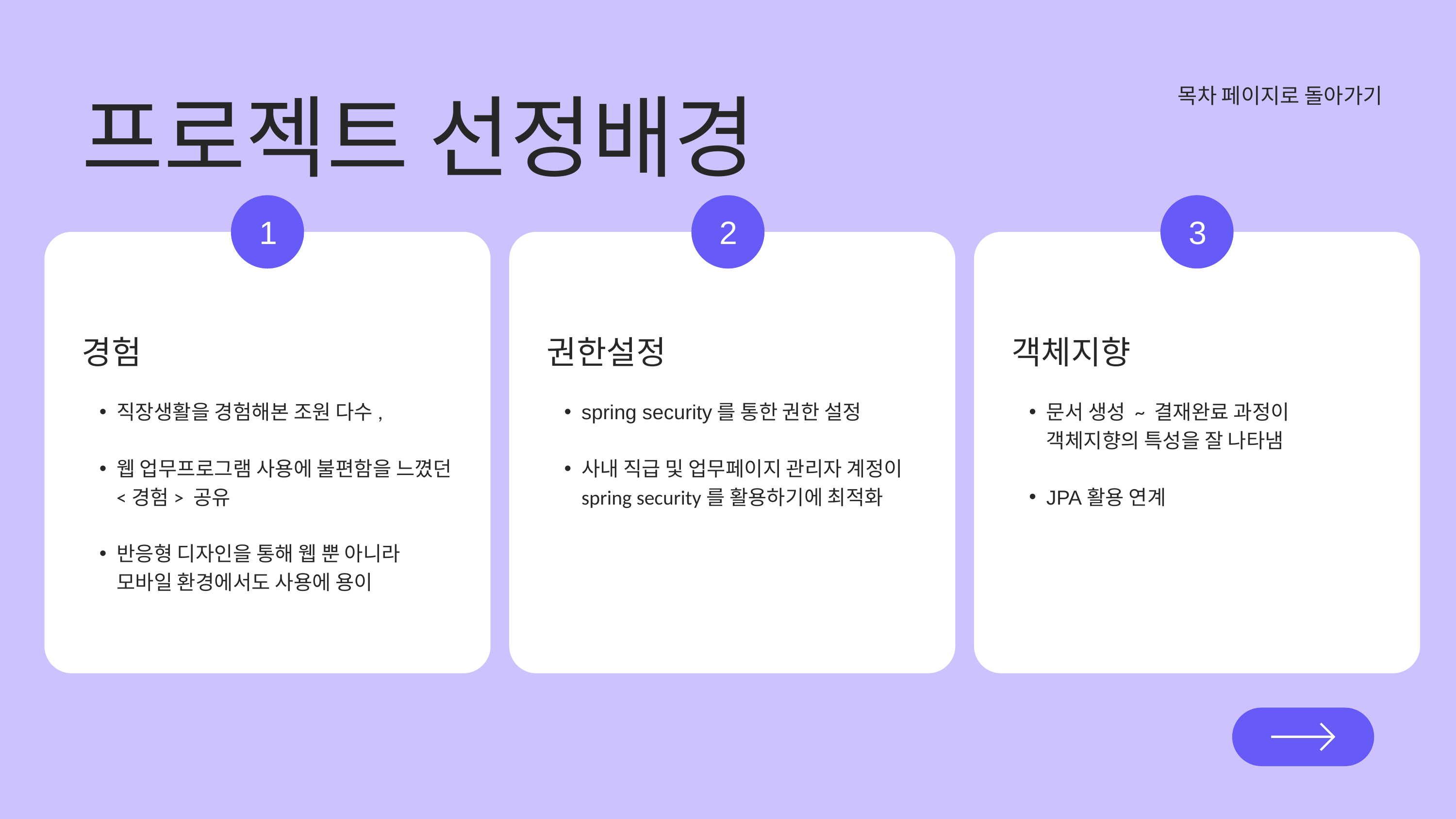

목차 페이지로 돌아가기
프로젝트 선정배경

3

1

2

경험
직장생활을 경험해본 조원 다수,

웹 업무프로그램 사용에 불편함을 느꼈던<경험> 공유

반응형 디자인을 통해 웹 뿐 아니라      모바일 환경에서도 사용에 용이

권한설정
spring security를 통한 권한 설정

사내 직급 및 업무페이지 관리자 계정이 spring security를 활용하기에 최적화
객체지향
문서 생성 ~ 결재완료 과정이 객체지향의 특성을 잘 나타냄

JPA활용 연계